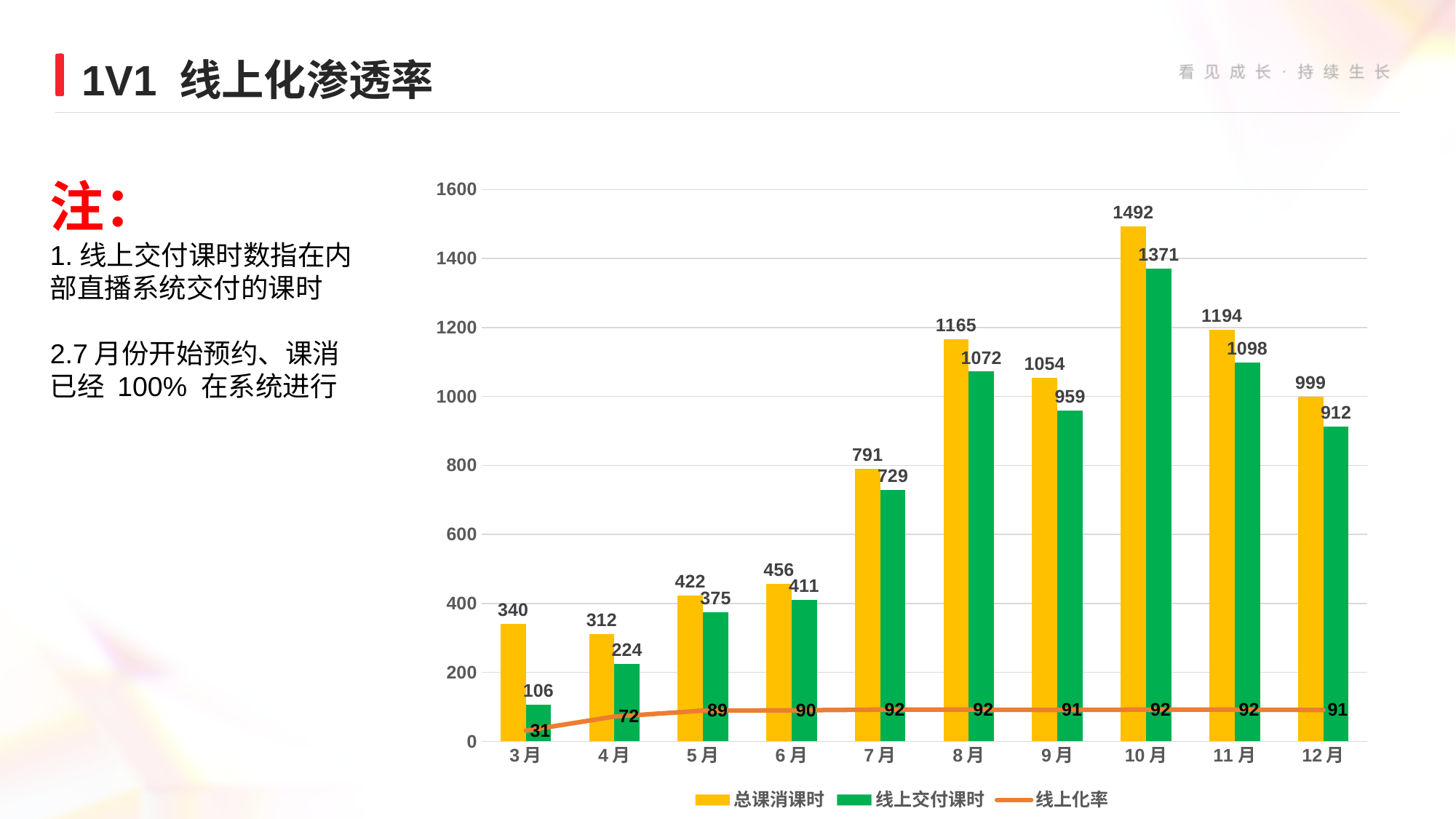

1V1 线上化渗透率
注：
1.线上交付课时数指在内部直播系统交付的课时

2.7月份开始预约、课消已经 100% 在系统进行

### Chart

| Category | 总课消课时 | 线上交付课时 | 线上化率 |
|---|---|---|---|
| 3月 | 340.0 | 106.0 | 31.0 |
| 4月 | 312.0 | 224.0 | 72.0 |
| 5月 | 422.0 | 375.0 | 89.0 |
| 6月 | 456.0 | 411.0 | 90.0 |
| 7月 | 791.0 | 729.0 | 92.0 |
| 8月 | 1165.0 | 1072.0 | 92.0 |
| 9月 | 1054.0 | 959.0 | 91.0 |
| 10月 | 1492.0 | 1371.0 | 92.0 |
| 11月 | 1194.0 | 1098.0 | 92.0 |
| 12月 | 999.0 | 912.0 | 91.0 |